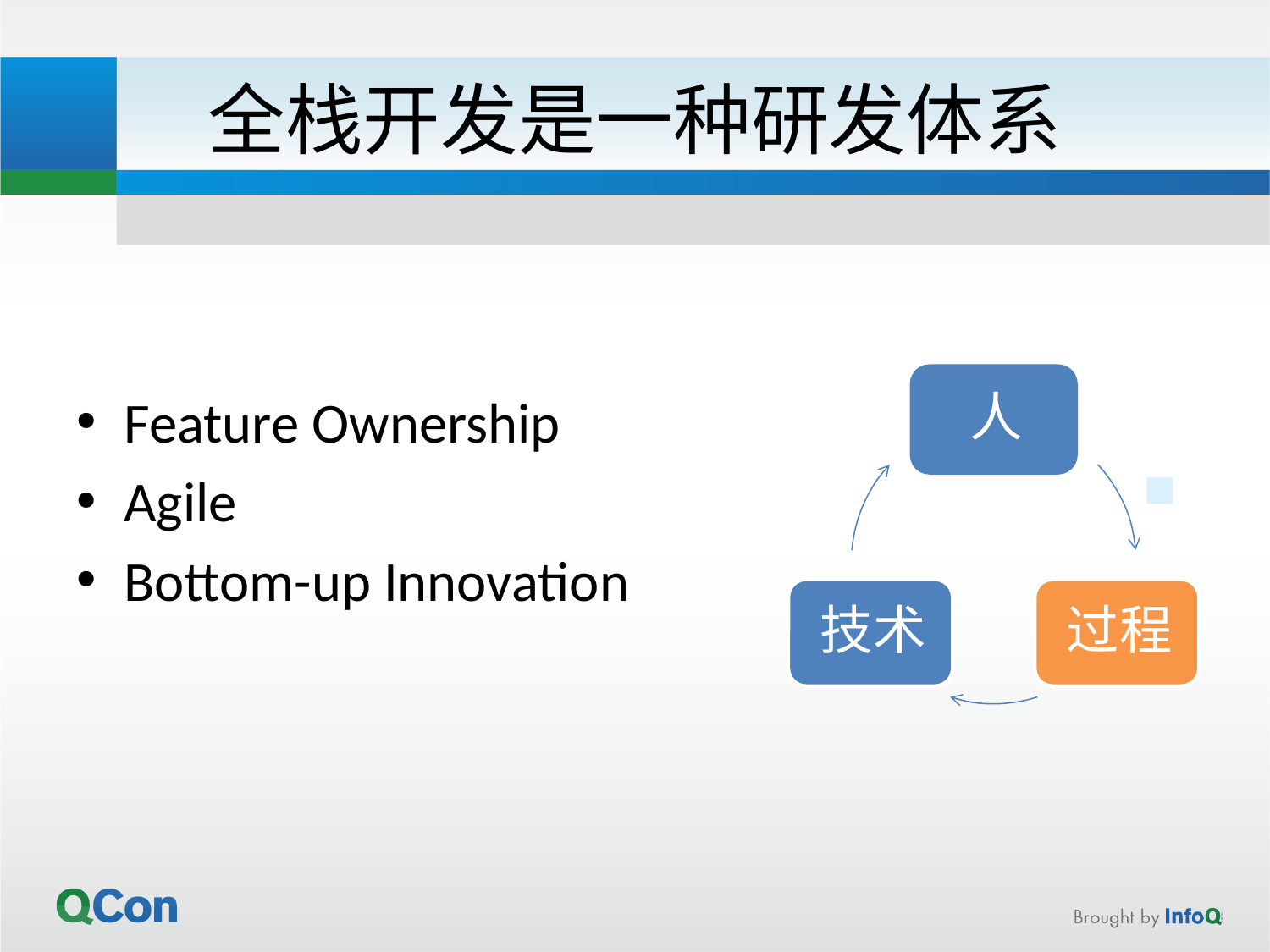

# 全栈开发是一种研发体系

Feature Ownership
Agile
Bottom-up Innovation
人
过程
技术